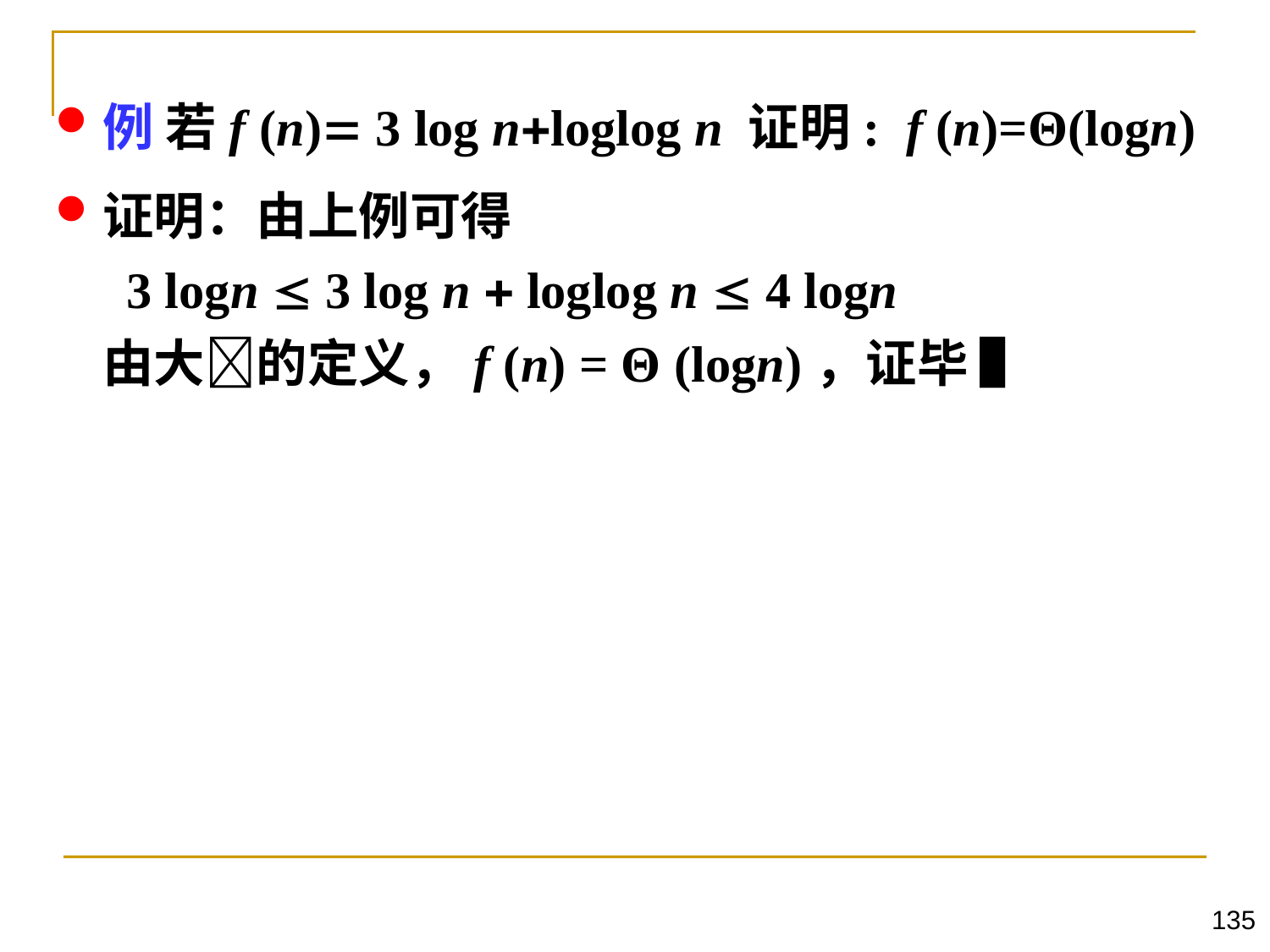

例 若f (n)= 3 log n+loglog n 证明:  f (n)=Θ(logn)
证明：由上例可得
 3 logn ≤ 3 log n + loglog n ≤ 4 logn
由大Ω的定义，f (n) = Θ (logn)，证毕 ▌
135